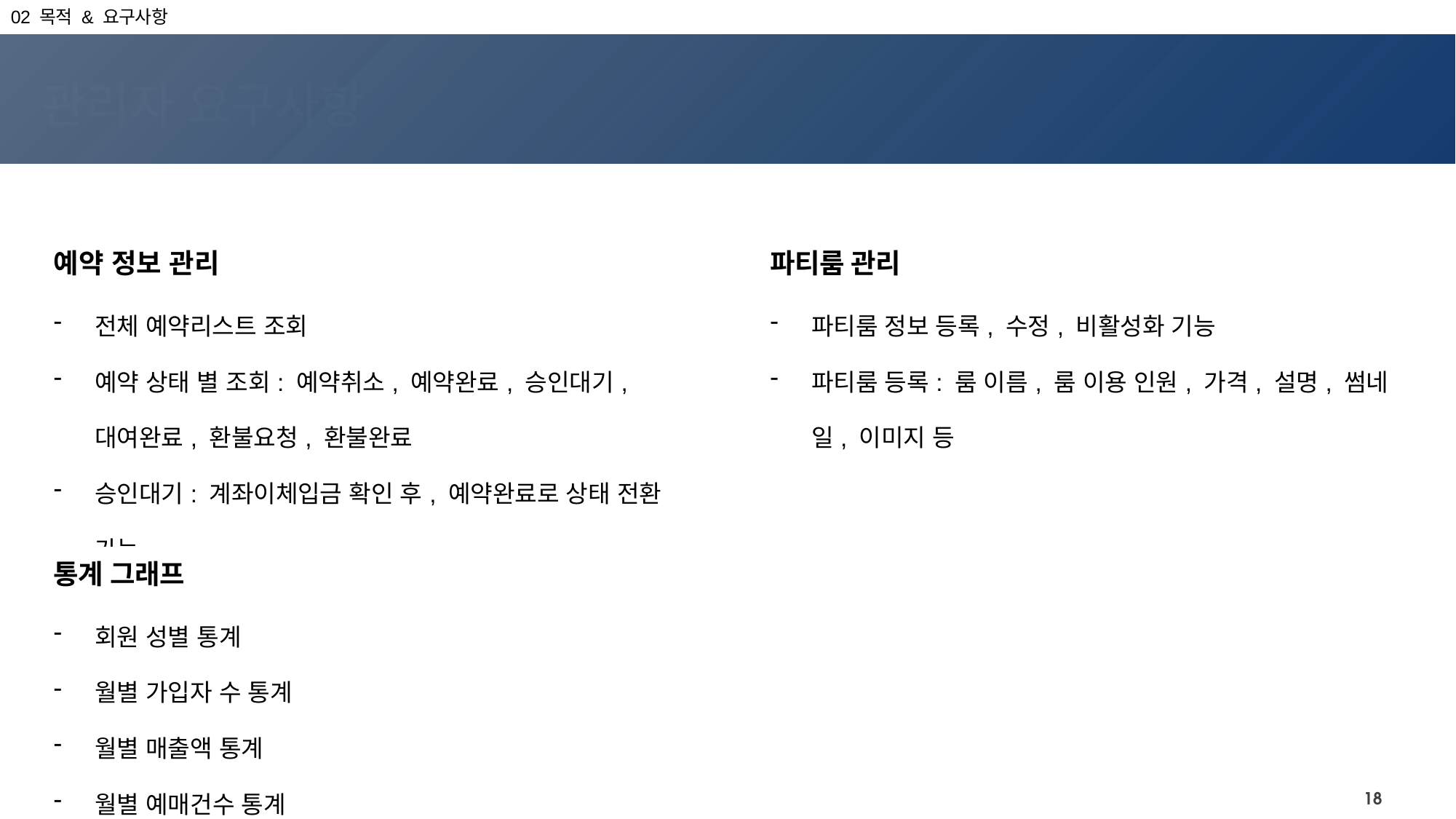

02 목적 & 요구사항

관리자 요구사항
| 예약 정보 관리 |  | 파티룸 관리 |
| --- | --- | --- |
| 전체 예약리스트 조회 예약 상태 별 조회: 예약취소, 예약완료, 승인대기, 대여완료, 환불요청, 환불완료 승인대기: 계좌이체입금 확인 후, 예약완료로 상태 전환 가능 |  | 파티룸 정보 등록, 수정, 비활성화 기능 파티룸 등록: 룸 이름, 룸 이용 인원, 가격, 설명, 썸네일, 이미지 등 |
| 통계 그래프 |  |  |
| --- | --- | --- |
| 회원 성별 통계 월별 가입자 수 통계 월별 매출액 통계 월별 예매건수 통계 |  |  |